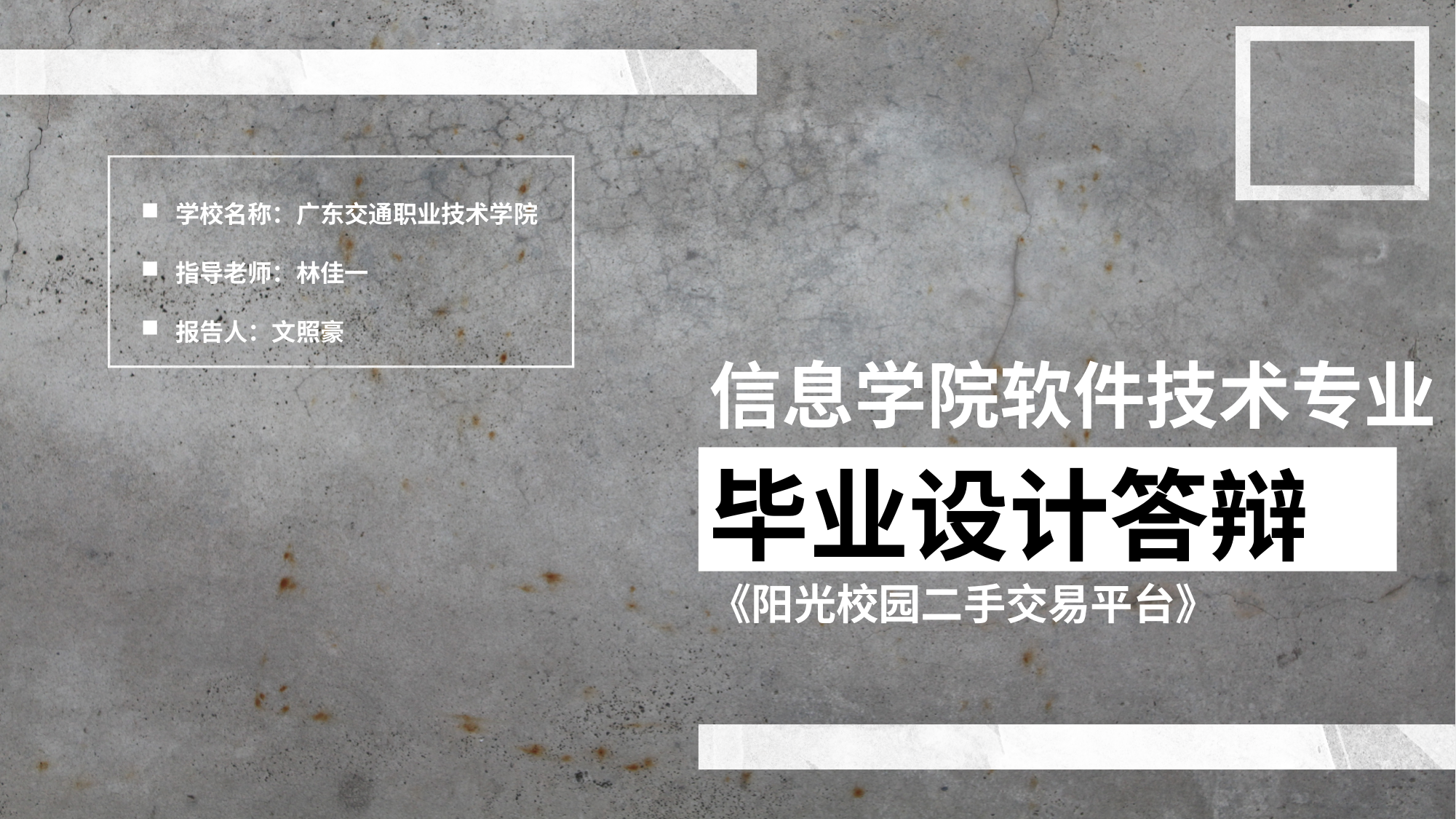

学校名称：广东交通职业技术学院
指导老师：林佳一
报告人：文照豪
信息学院软件技术专业
毕业设计答辩
《阳光校园二手交易平台》